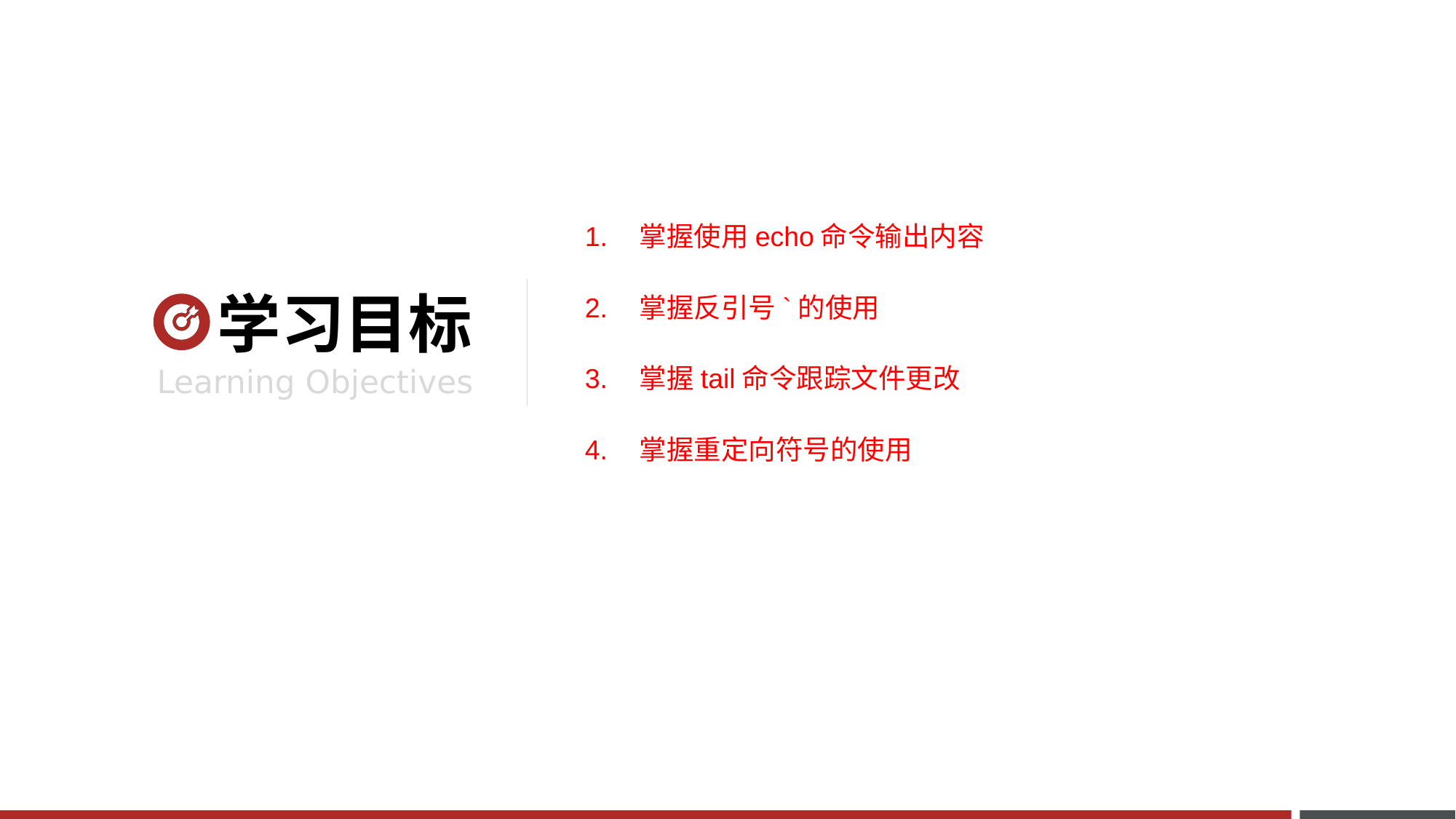

掌握使用echo命令输出内容
掌握反引号`的使用
掌握tail命令跟踪文件更改
掌握重定向符号的使用